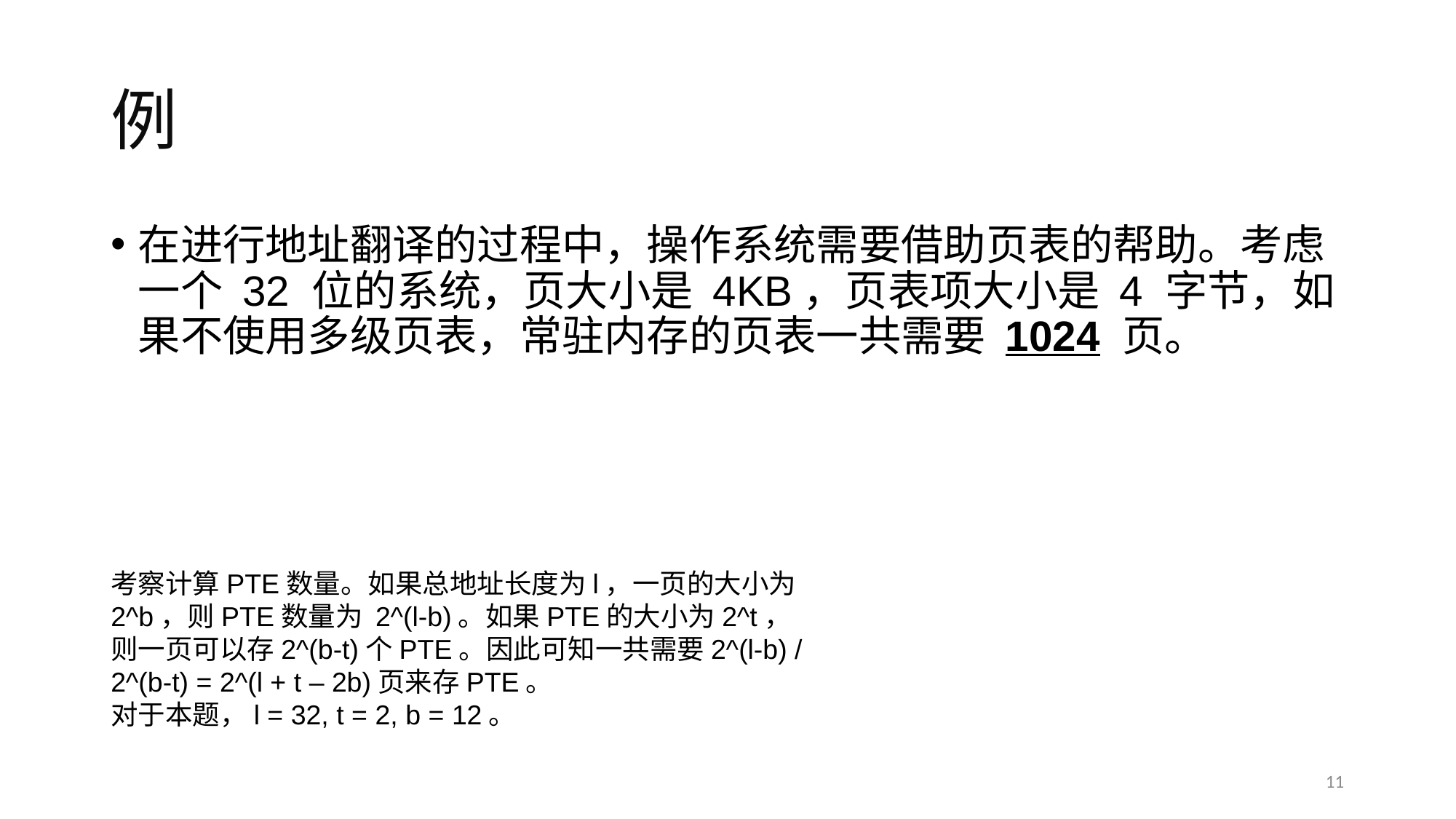

# 例
在进行地址翻译的过程中，操作系统需要借助页表的帮助。考虑一个 32 位的系统，页大小是 4KB，页表项大小是 4 字节，如果不使用多级页表，常驻内存的页表一共需要 1024 页。

考察计算PTE数量。如果总地址长度为l，一页的大小为2^b，则PTE数量为 2^(l-b)。如果PTE的大小为2^t，则一页可以存2^(b-t)个PTE。因此可知一共需要2^(l-b) / 2^(b-t) = 2^(l + t – 2b)页来存PTE。
对于本题，l = 32, t = 2, b = 12。
11